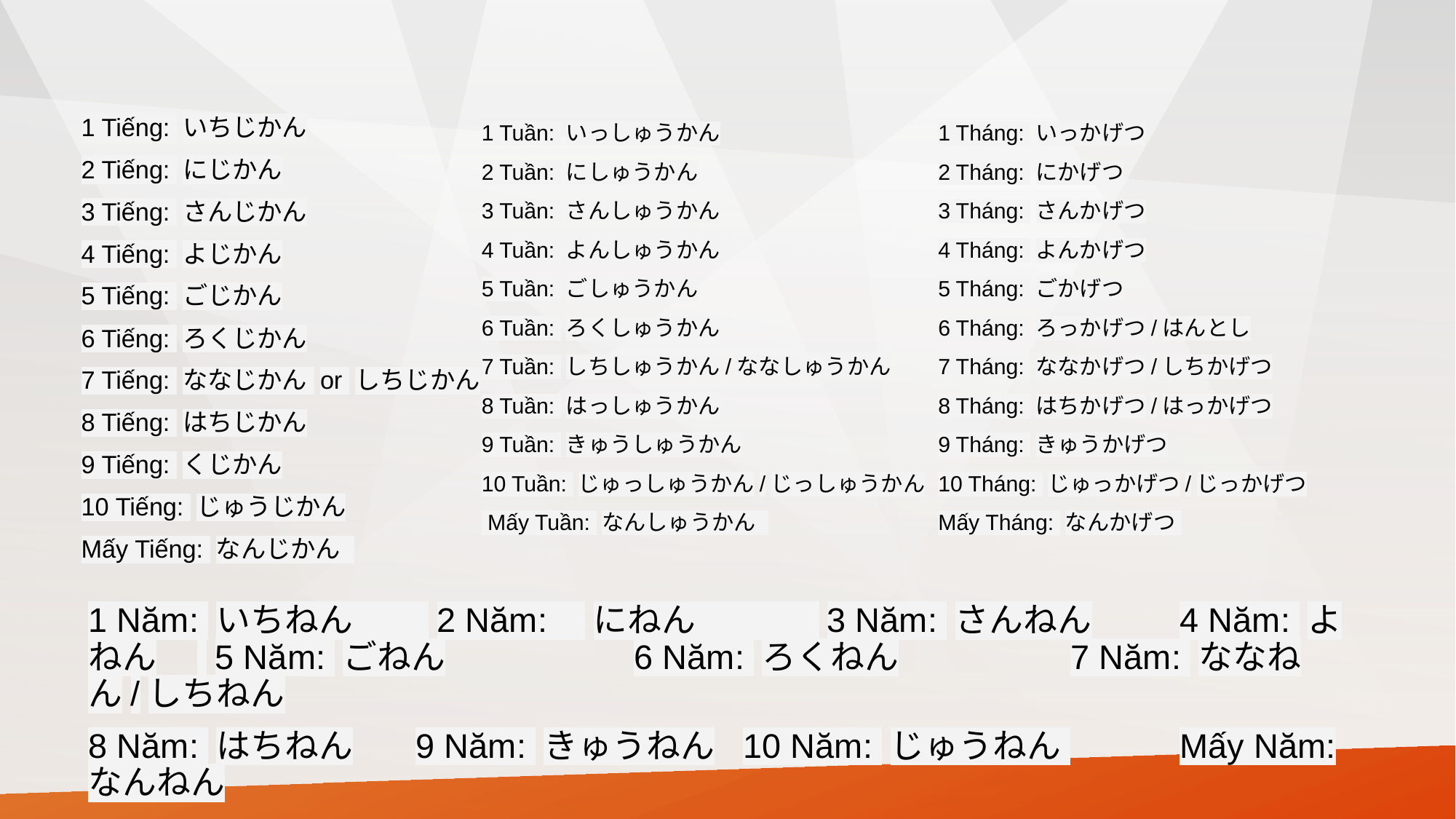

1 Tiếng: いちじかん
2 Tiếng: にじかん
3 Tiếng: さんじかん
4 Tiếng: よじかん
5 Tiếng: ごじかん
6 Tiếng: ろくじかん
7 Tiếng: ななじかん or しちじかん
8 Tiếng: はちじかん
9 Tiếng: くじかん
10 Tiếng: じゅうじかん
Mấy Tiếng: なんじかん
1 Tuần: いっしゅうかん
2 Tuần: にしゅうかん
3 Tuần: さんしゅうかん
4 Tuần: よんしゅうかん
5 Tuần: ごしゅうかん
6 Tuần: ろくしゅうかん
7 Tuần: しちしゅうかん/ななしゅうかん
8 Tuần: はっしゅうかん
9 Tuần: きゅうしゅうかん
10 Tuần: じゅっしゅうかん/じっしゅうかん
 Mấy Tuần: なんしゅうかん
1 Tháng: いっかげつ
2 Tháng: にかげつ
3 Tháng: さんかげつ
4 Tháng: よんかげつ
5 Tháng: ごかげつ
6 Tháng: ろっかげつ/はんとし
7 Tháng: ななかげつ/しちかげつ
8 Tháng: はちかげつ/はっかげつ
9 Tháng: きゅうかげつ
10 Tháng: じゅっかげつ/じっかげつ
Mấy Tháng: なんかげつ
1 Năm: いちねん        2 Năm:    にねん             3 Năm: さんねん	4 Năm: よねん	 5 Năm: ごねん		6 Năm: ろくねん		7 Năm: ななねん/しちねん
8 Năm: はちねん	9 Năm: きゅうねん	10 Năm: じゅうねん 	Mấy Năm: なんねん